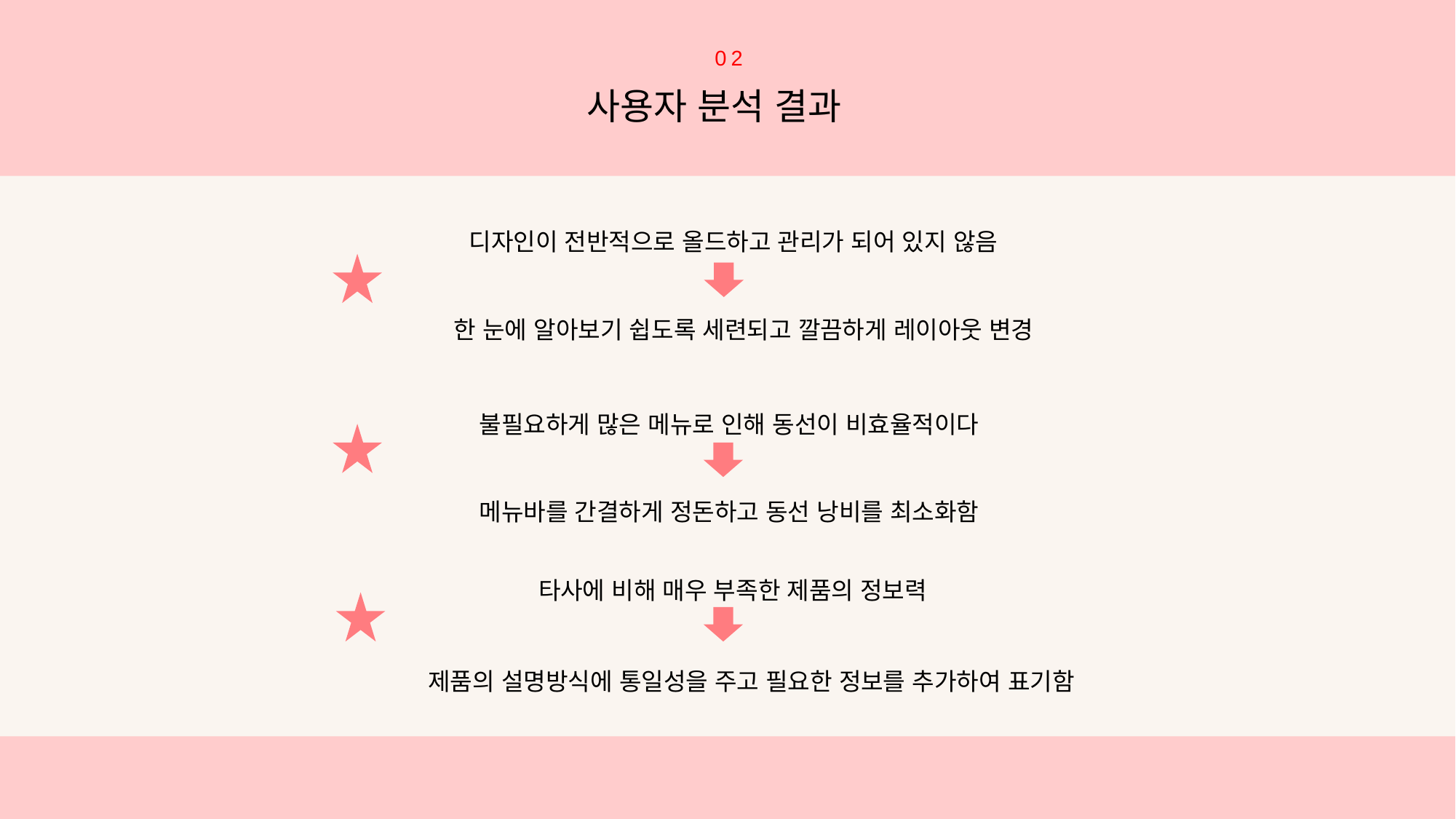

02
사용자 분석 결과

디자인이 전반적으로 올드하고 관리가 되어 있지 않음

한 눈에 알아보기 쉽도록 세련되고 깔끔하게 레이아웃 변경
불필요하게 많은 메뉴로 인해 동선이 비효율적이다

메뉴바를 간결하게 정돈하고 동선 낭비를 최소화함
타사에 비해 매우 부족한 제품의 정보력

제품의 설명방식에 통일성을 주고 필요한 정보를 추가하여 표기함